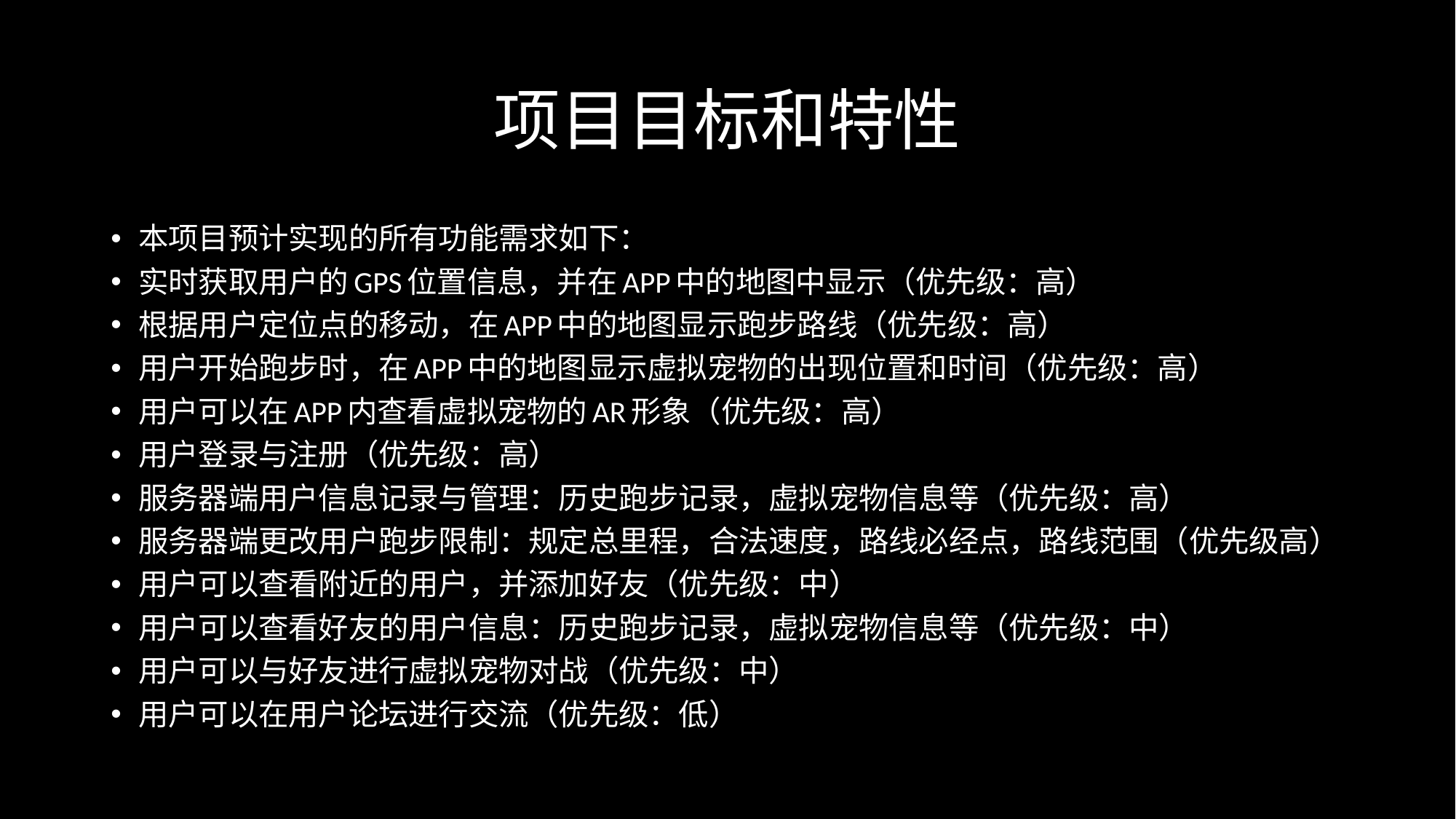

# 项目目标和特性
本项目预计实现的所有功能需求如下：
实时获取用户的GPS位置信息，并在APP中的地图中显示（优先级：高）
根据用户定位点的移动，在APP中的地图显示跑步路线（优先级：高）
用户开始跑步时，在APP中的地图显示虚拟宠物的出现位置和时间（优先级：高）
用户可以在APP内查看虚拟宠物的AR形象（优先级：高）
用户登录与注册（优先级：高）
服务器端用户信息记录与管理：历史跑步记录，虚拟宠物信息等（优先级：高）
服务器端更改用户跑步限制：规定总里程，合法速度，路线必经点，路线范围（优先级高）
用户可以查看附近的用户，并添加好友（优先级：中）
用户可以查看好友的用户信息：历史跑步记录，虚拟宠物信息等（优先级：中）
用户可以与好友进行虚拟宠物对战（优先级：中）
用户可以在用户论坛进行交流（优先级：低）